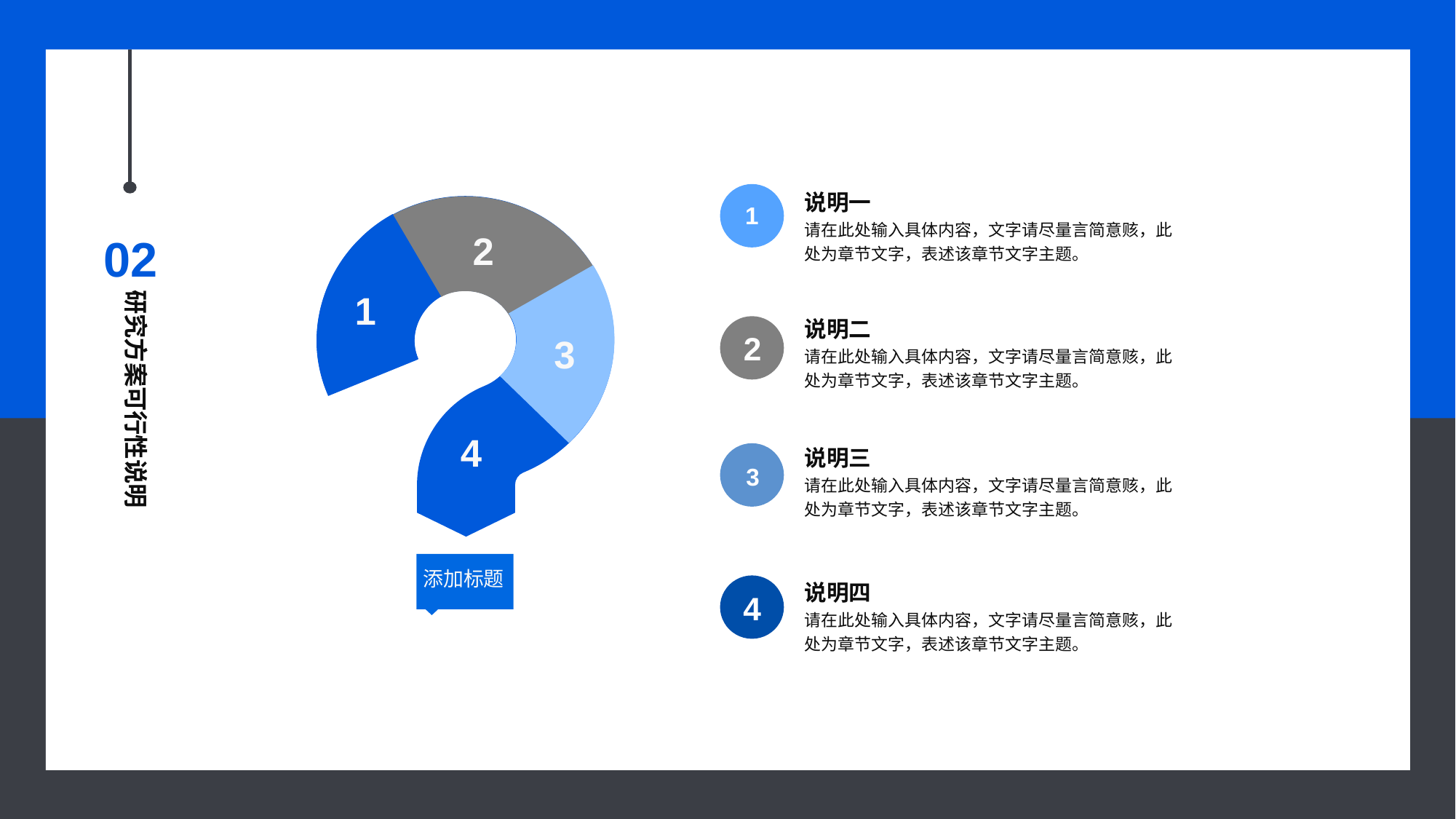

说明一
请在此处输入具体内容，文字请尽量言简意赅，此处为章节文字，表述该章节文字主题。

1
02

2

研究方案可行性说明
1
说明二
请在此处输入具体内容，文字请尽量言简意赅，此处为章节文字，表述该章节文字主题。

2
3
4
说明三
请在此处输入具体内容，文字请尽量言简意赅，此处为章节文字，表述该章节文字主题。

3

添加标题
说明四
请在此处输入具体内容，文字请尽量言简意赅，此处为章节文字，表述该章节文字主题。

4